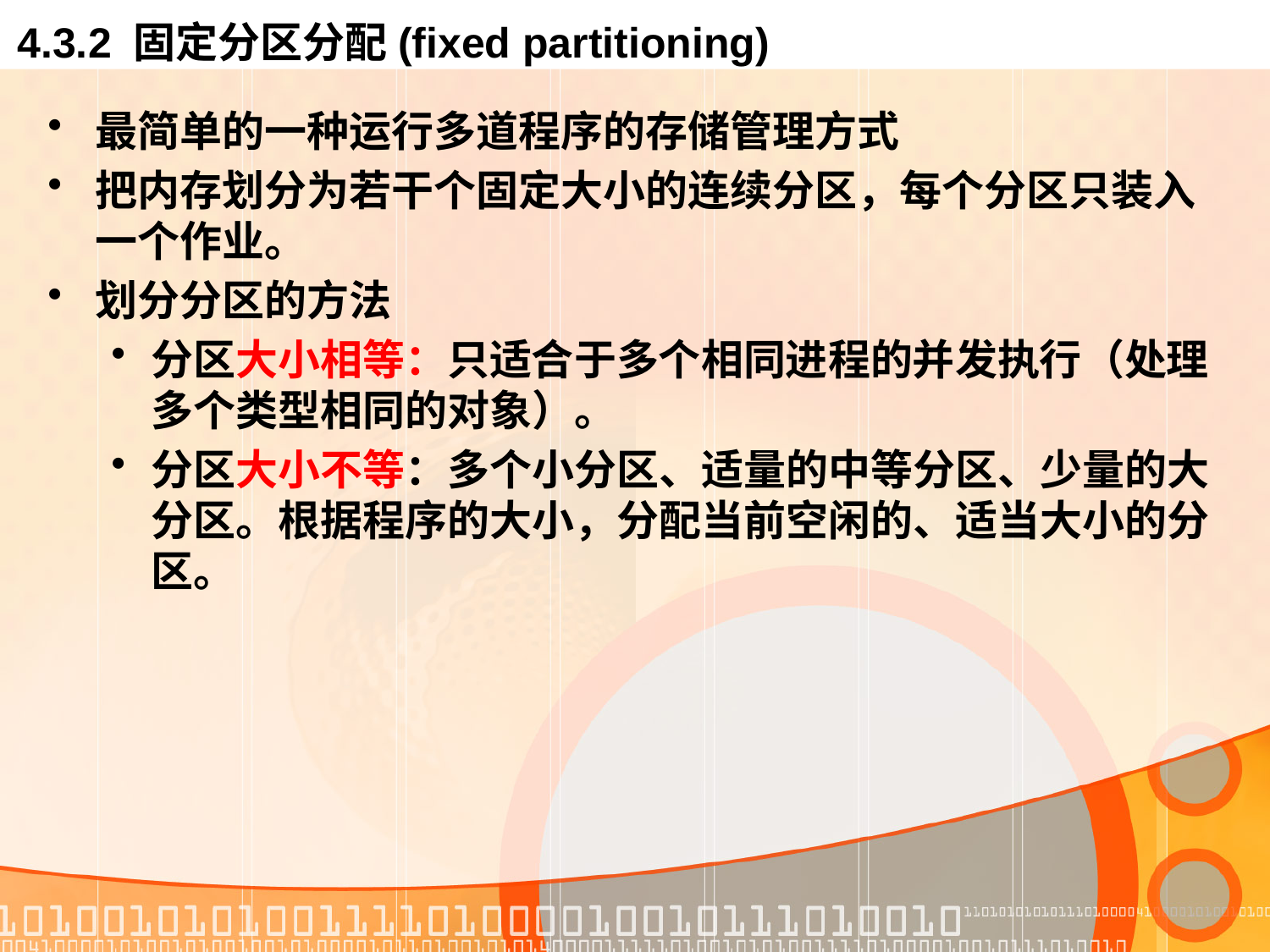

# 4.3.2 固定分区分配(fixed partitioning)
最简单的一种运行多道程序的存储管理方式
把内存划分为若干个固定大小的连续分区，每个分区只装入一个作业。
划分分区的方法
分区大小相等：只适合于多个相同进程的并发执行（处理多个类型相同的对象）。
分区大小不等：多个小分区、适量的中等分区、少量的大分区。根据程序的大小，分配当前空闲的、适当大小的分区。